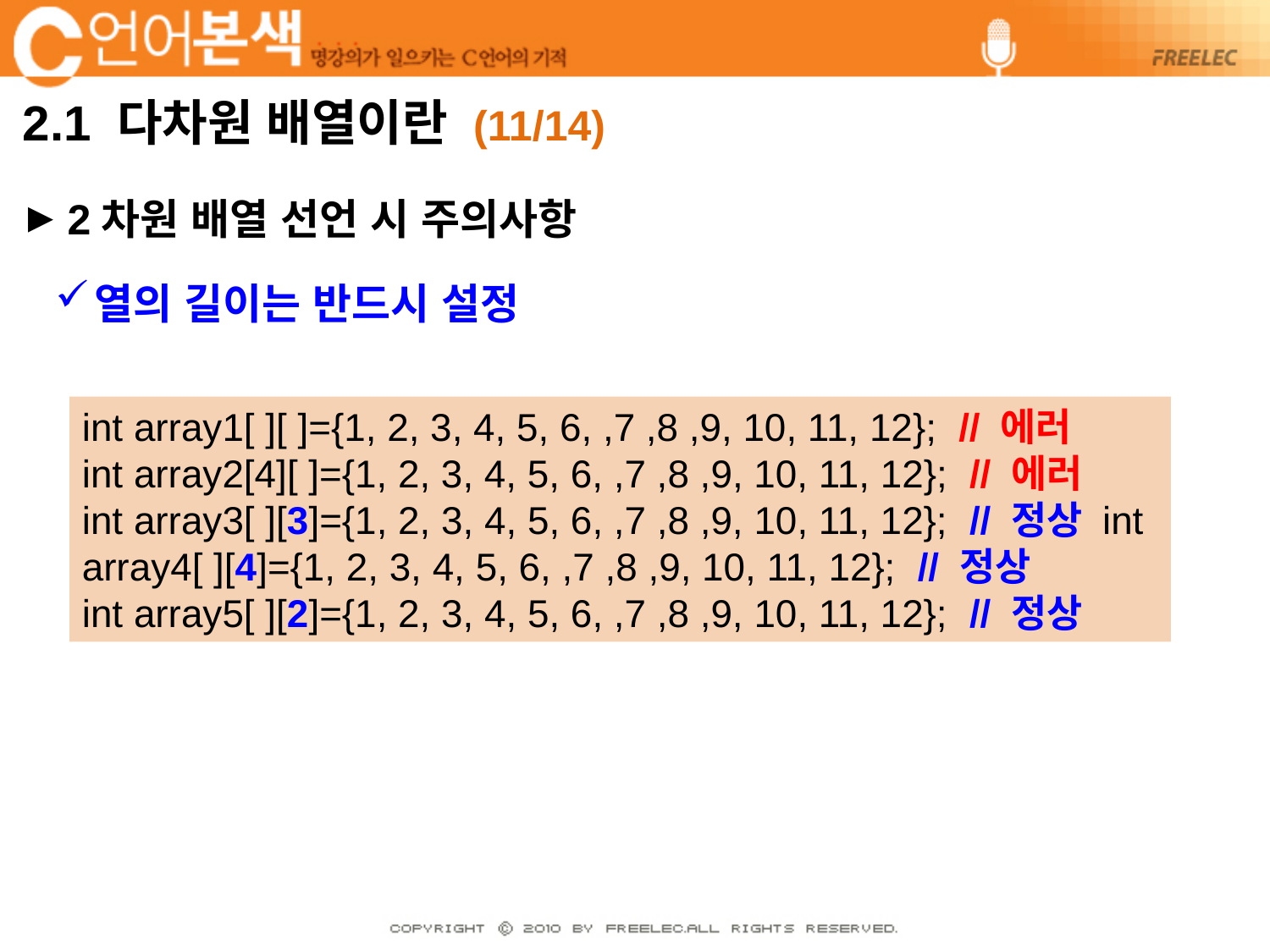

# 2.1 다차원 배열이란 (11/14)
2차원 배열 선언 시 주의사항
열의 길이는 반드시 설정
int array1[ ][ ]={1, 2, 3, 4, 5, 6, ,7 ,8 ,9, 10, 11, 12};  // 에러
int array2[4][ ]={1, 2, 3, 4, 5, 6, ,7 ,8 ,9, 10, 11, 12};  // 에러
int array3[ ][3]={1, 2, 3, 4, 5, 6, ,7 ,8 ,9, 10, 11, 12};  // 정상 int array4[ ][4]={1, 2, 3, 4, 5, 6, ,7 ,8 ,9, 10, 11, 12};  // 정상
int array5[ ][2]={1, 2, 3, 4, 5, 6, ,7 ,8 ,9, 10, 11, 12};  // 정상